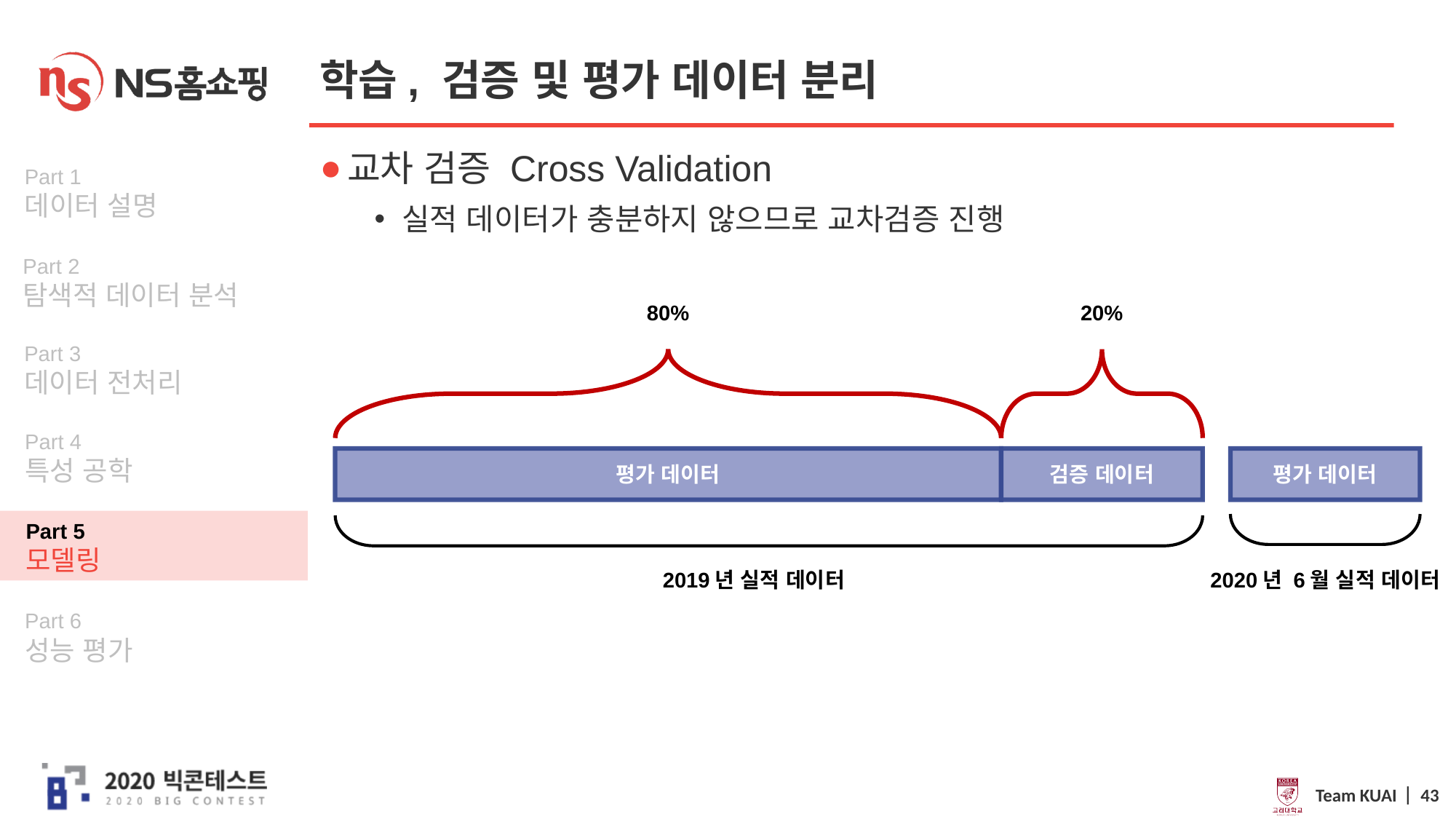

# 학습, 검증 및 평가 데이터 분리
교차 검증 Cross Validation
실적 데이터가 충분하지 않으므로 교차검증 진행

20%
80%

평가 데이터
평가 데이터
검증 데이터
2019년 실적 데이터
2020년 6월 실적 데이터
Team KUAI  ⎸ 43